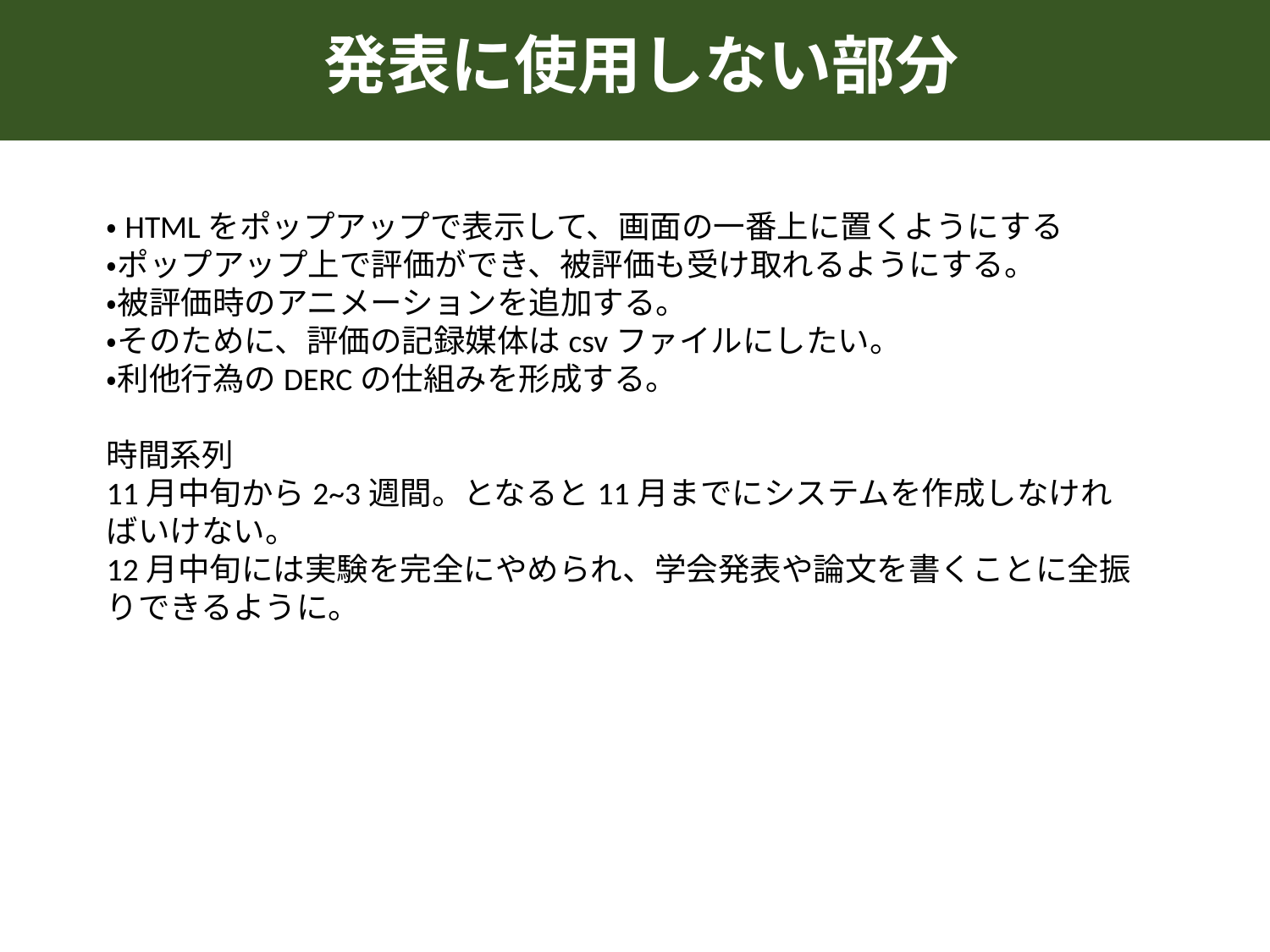

発表に使用しない部分
・HTMLをポップアップで表示して、画面の一番上に置くようにする
・ポップアップ上で評価ができ、被評価も受け取れるようにする。
・被評価時のアニメーションを追加する。
・そのために、評価の記録媒体はcsvファイルにしたい。
・利他行為のDERCの仕組みを形成する。

時間系列
11月中旬から2~3週間。となると11月までにシステムを作成しなければいけない。
12月中旬には実験を完全にやめられ、学会発表や論文を書くことに全振りできるように。